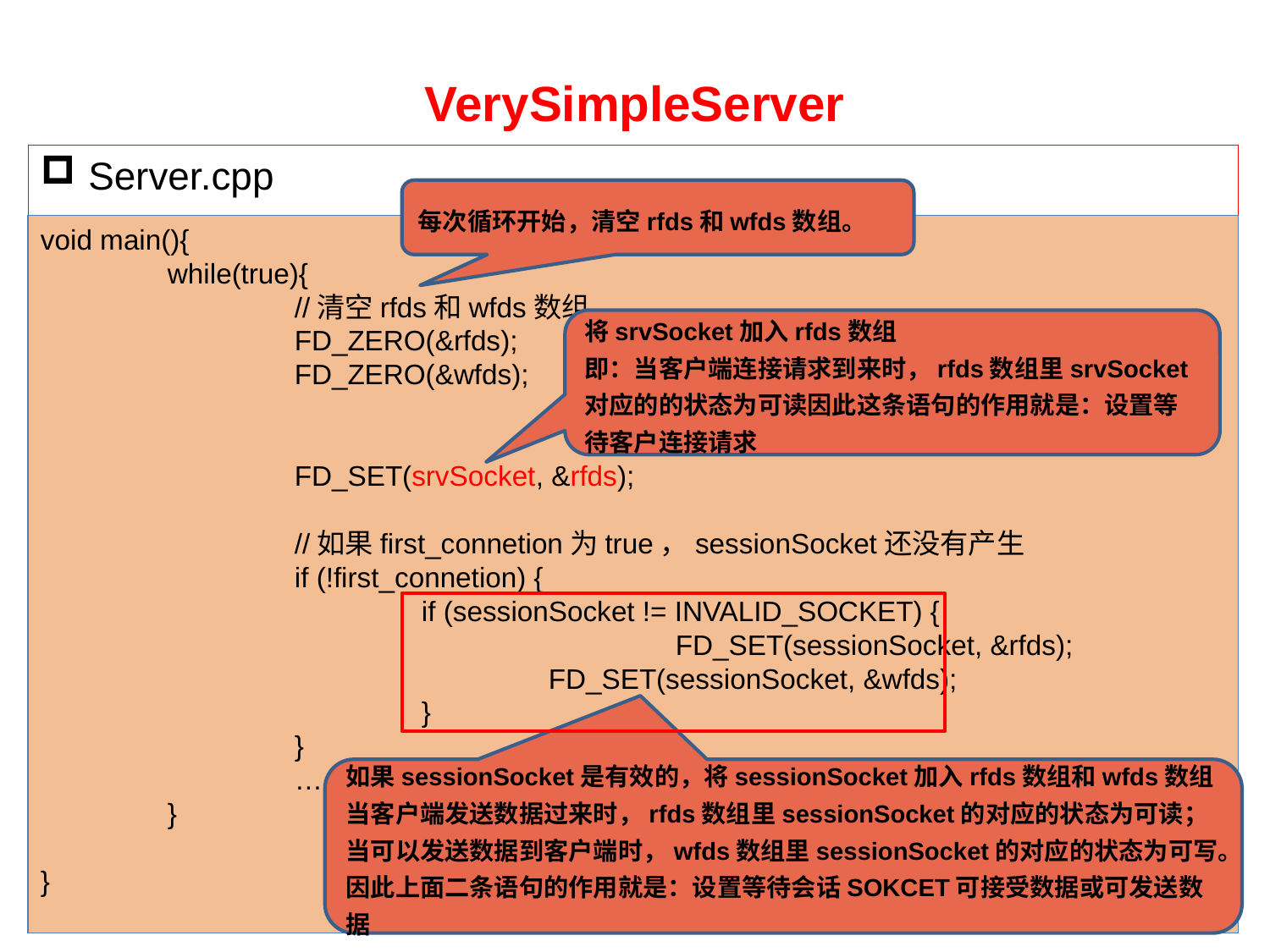

# VerySimpleServer
Server.cpp
每次循环开始，清空rfds和wfds数组。
void main(){
	while(true){
		//清空rfds和wfds数组
		FD_ZERO(&rfds);
		FD_ZERO(&wfds);

		FD_SET(srvSocket, &rfds);

		//如果first_connetion为true，sessionSocket还没有产生
		if (!first_connetion) {
			if (sessionSocket != INVALID_SOCKET) {							FD_SET(sessionSocket, &rfds);
				FD_SET(sessionSocket, &wfds);
			}
		}
		…
	}

}

将srvSocket加入rfds数组
即：当客户端连接请求到来时，rfds数组里srvSocket对应的的状态为可读因此这条语句的作用就是：设置等待客户连接请求

如果sessionSocket是有效的，将sessionSocket加入rfds数组和wfds数组
当客户端发送数据过来时，rfds数组里sessionSocket的对应的状态为可读；当可以发送数据到客户端时，wfds数组里sessionSocket的对应的状态为可写。因此上面二条语句的作用就是：设置等待会话SOKCET可接受数据或可发送数据
9